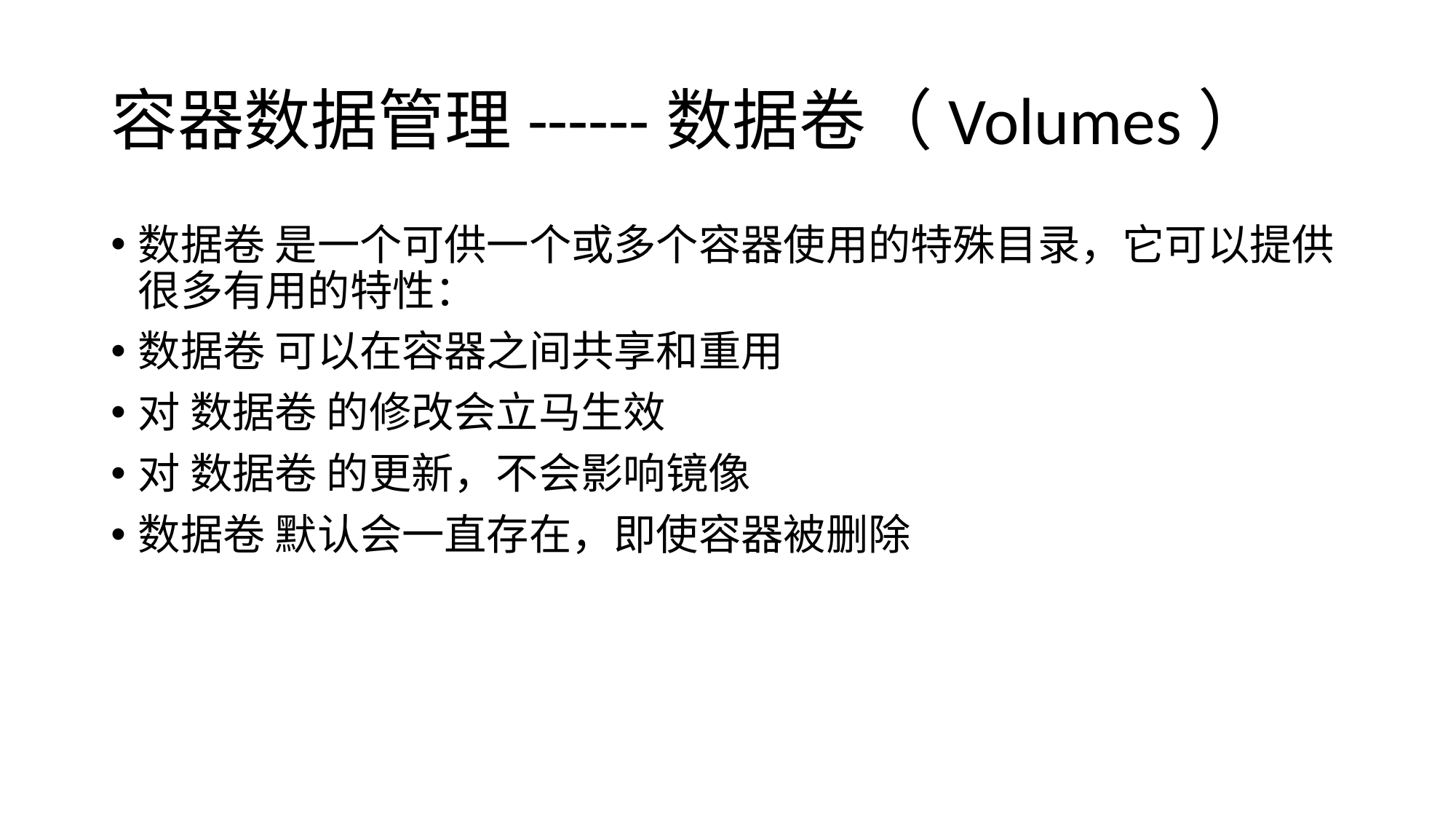

# 容器数据管理------数据卷（Volumes）
数据卷 是一个可供一个或多个容器使用的特殊目录，它可以提供很多有用的特性：
数据卷 可以在容器之间共享和重用
对 数据卷 的修改会立马生效
对 数据卷 的更新，不会影响镜像
数据卷 默认会一直存在，即使容器被删除